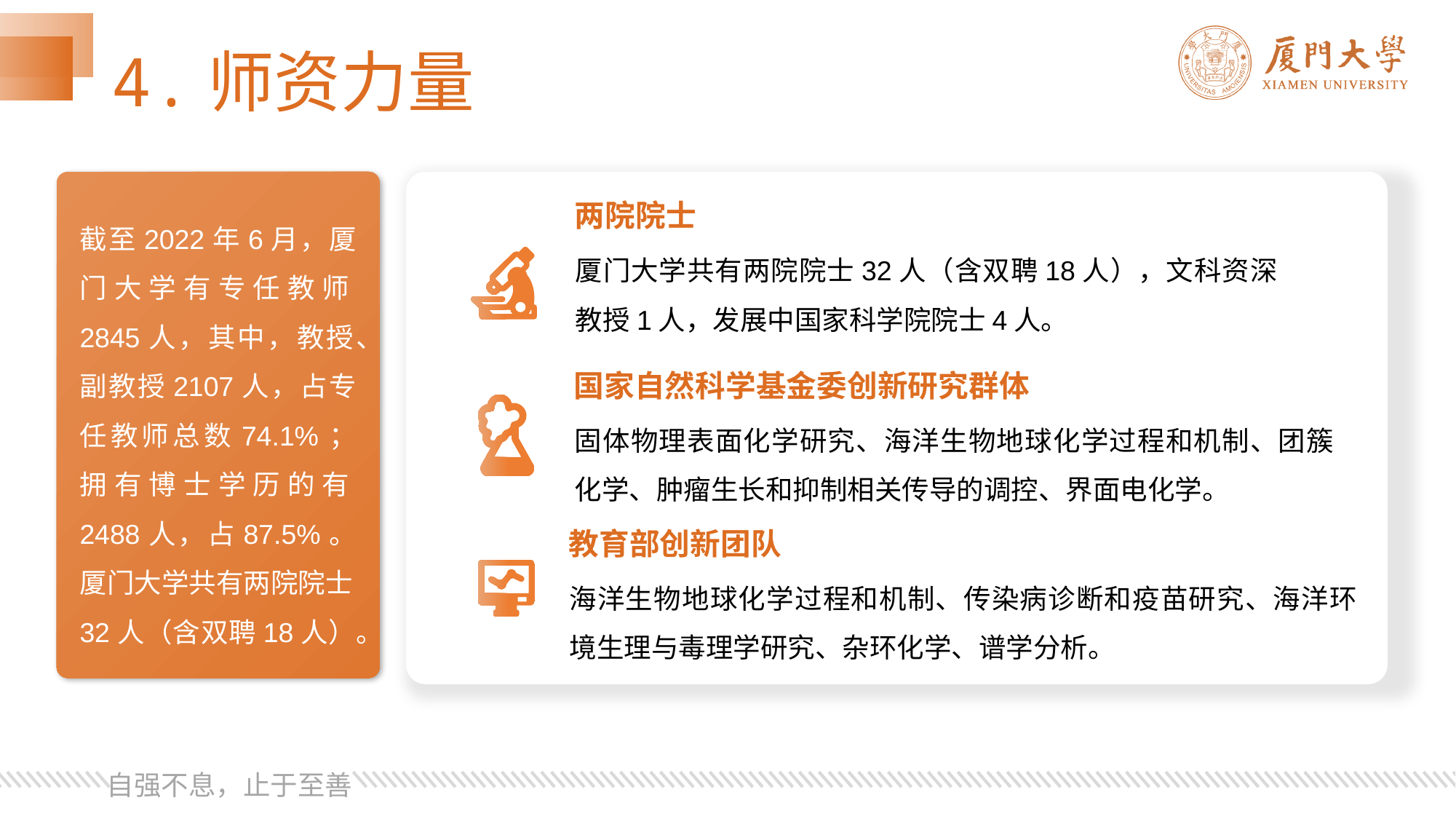

两院院士
截至2022年6月，厦门大学有专任教师2845人，其中，教授、副教授2107人，占专任教师总数74.1%；拥有博士学历的有2488人，占87.5%。厦门大学共有两院院士32人（含双聘18人）。
厦门大学共有两院院士32人（含双聘18人），文科资深教授1人，发展中国家科学院院士4人。

国家自然科学基金委创新研究群体

固体物理表面化学研究、海洋生物地球化学过程和机制、团簇化学、肿瘤生长和抑制相关传导的调控、界面电化学。
教育部创新团队

海洋生物地球化学过程和机制、传染病诊断和疫苗研究、海洋环境生理与毒理学研究、杂环化学、谱学分析。